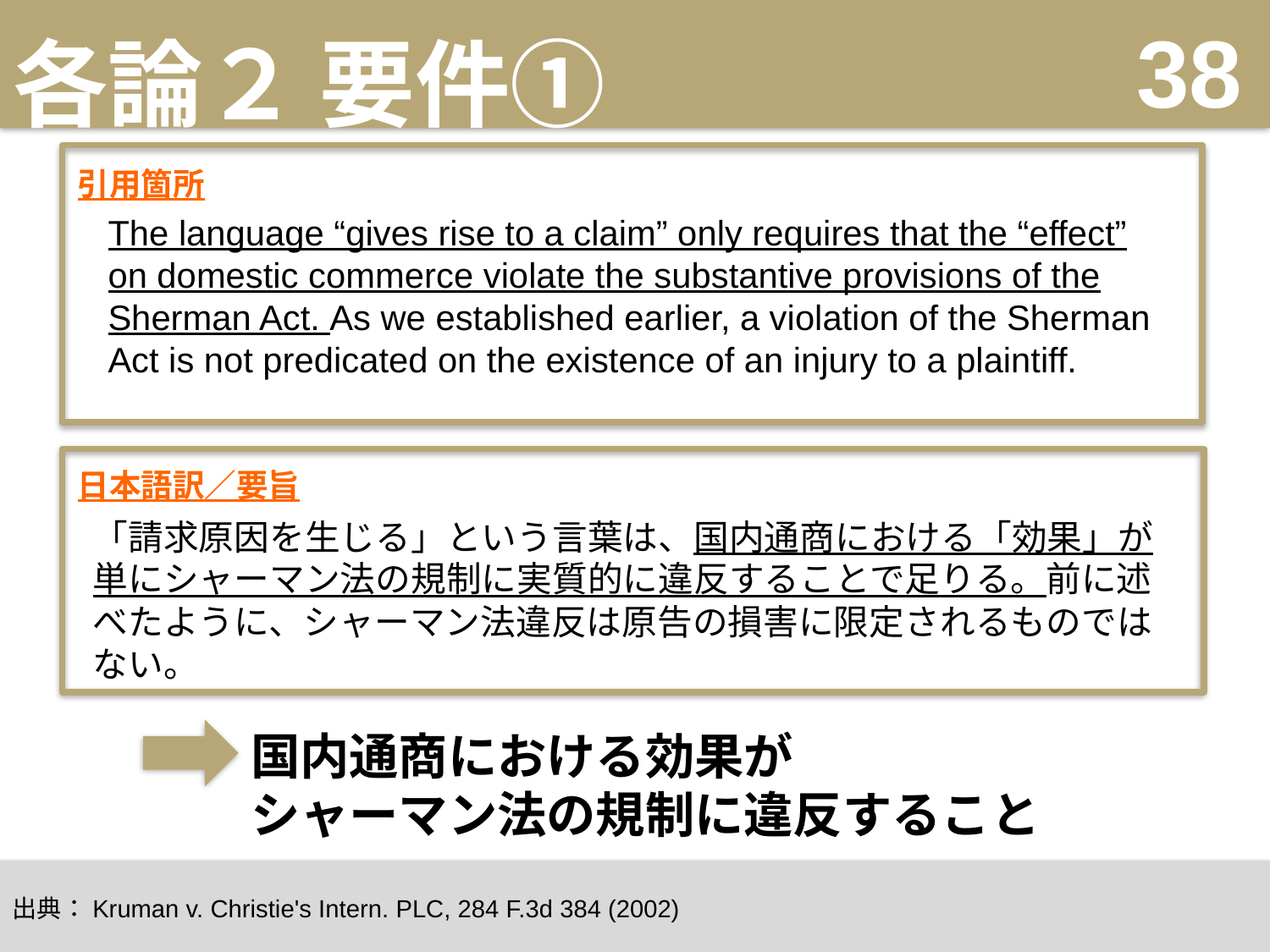

# 各論２ 要件①
38

引用箇所
The language “gives rise to a claim” only requires that the “effect” on domestic commerce violate the substantive provisions of the Sherman Act. As we established earlier, a violation of the Sherman Act is not predicated on the existence of an injury to a plaintiff.

日本語訳／要旨
「請求原因を生じる」という言葉は、国内通商における「効果」が単にシャーマン法の規制に実質的に違反することで足りる。前に述べたように、シャーマン法違反は原告の損害に限定されるものではない。
国内通商における効果が
シャーマン法の規制に違反すること

出典：Kruman v. Christie's Intern. PLC, 284 F.3d 384 (2002)